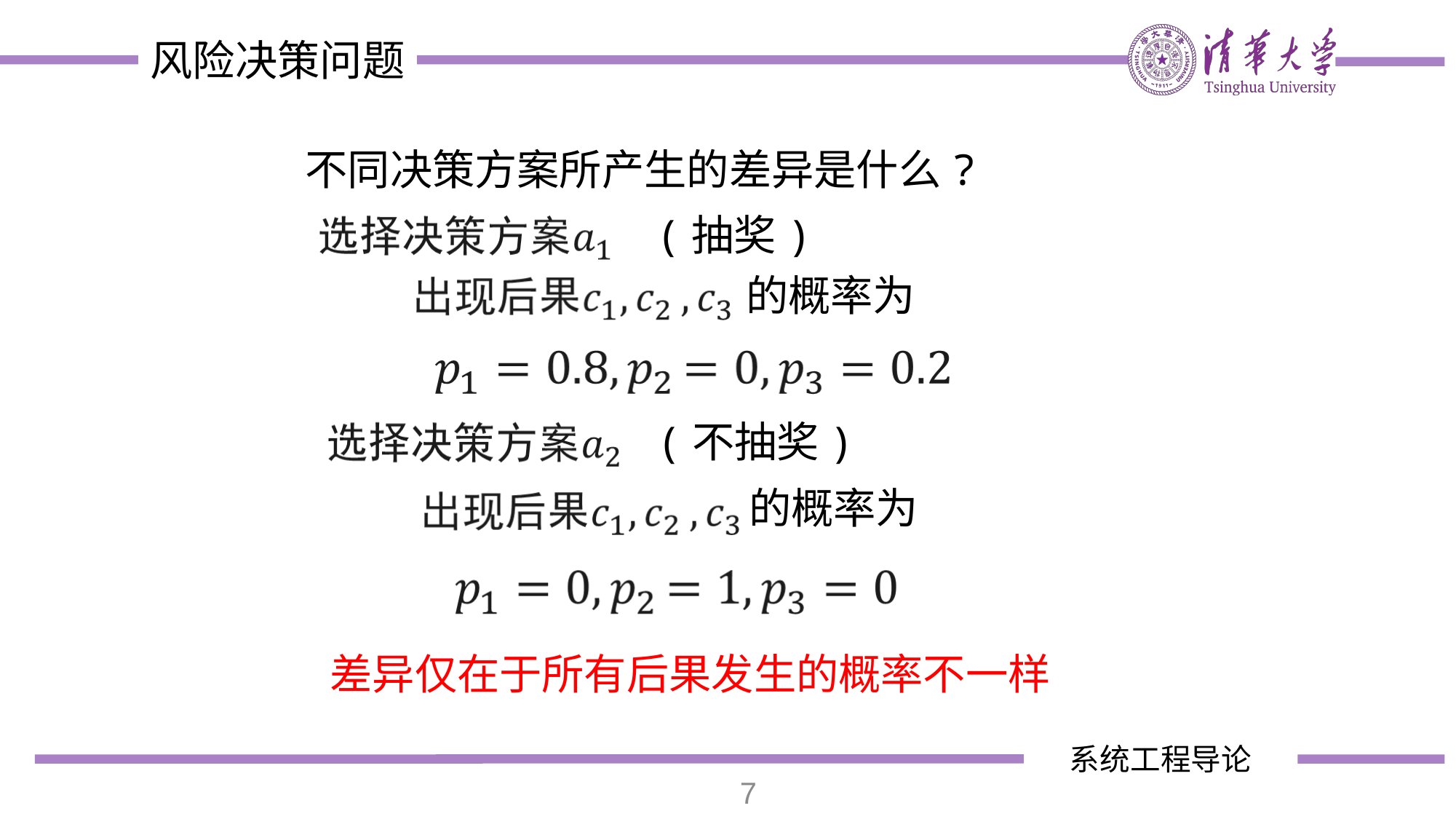

不同决策方案所产生的差异是什么?
(抽奖)

的概率为

(不抽奖)

的概率为

差异仅在于所有后果发生的概率不一样